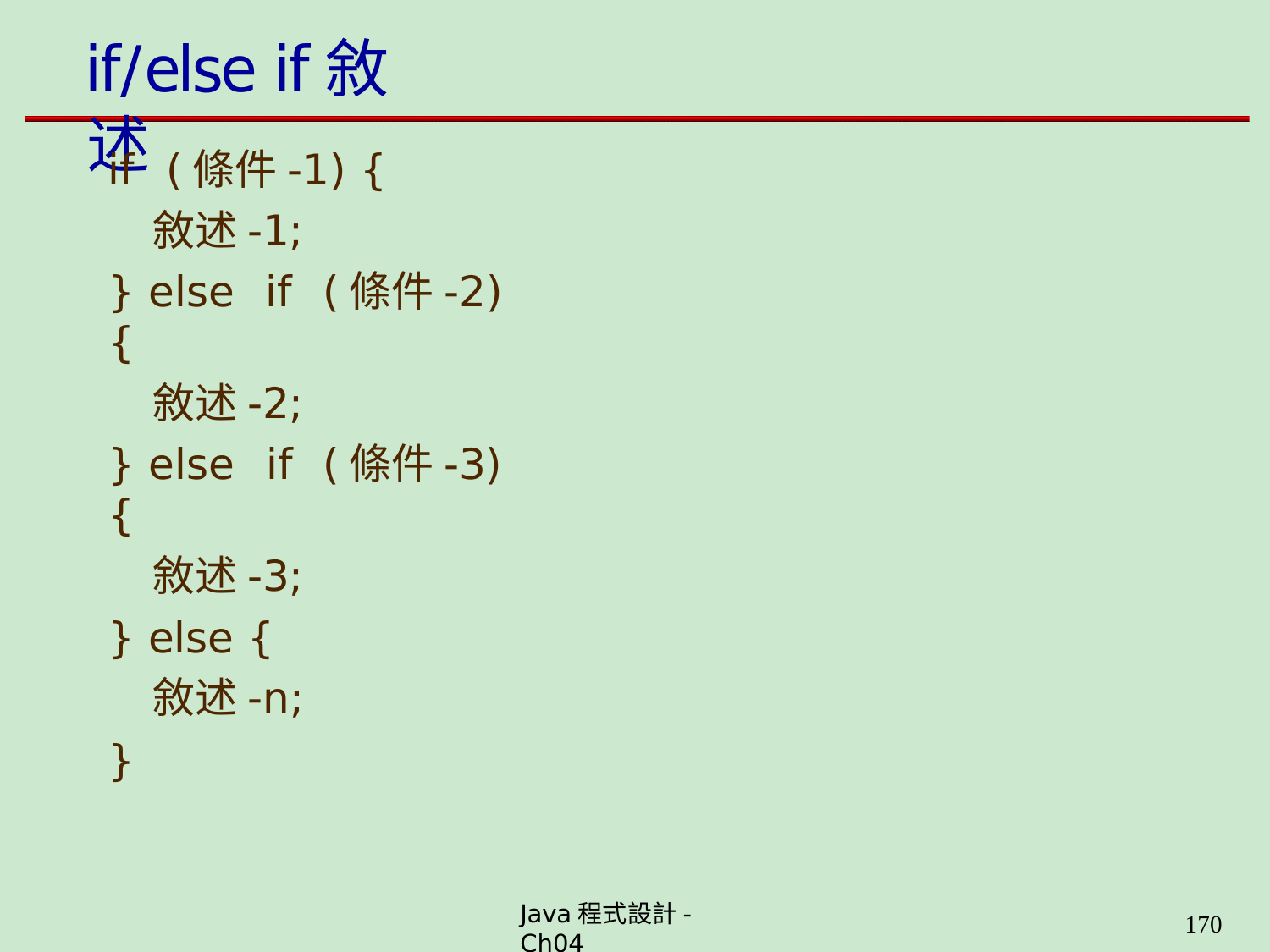

# if/else if敘述
if	(條件-1) {
敘述-1;
} else	if	(條件-2) {
敘述-2;
} else	if	(條件-3) {
敘述-3;
} else {
敘述-n;
}
Java程式設計-Ch04
170